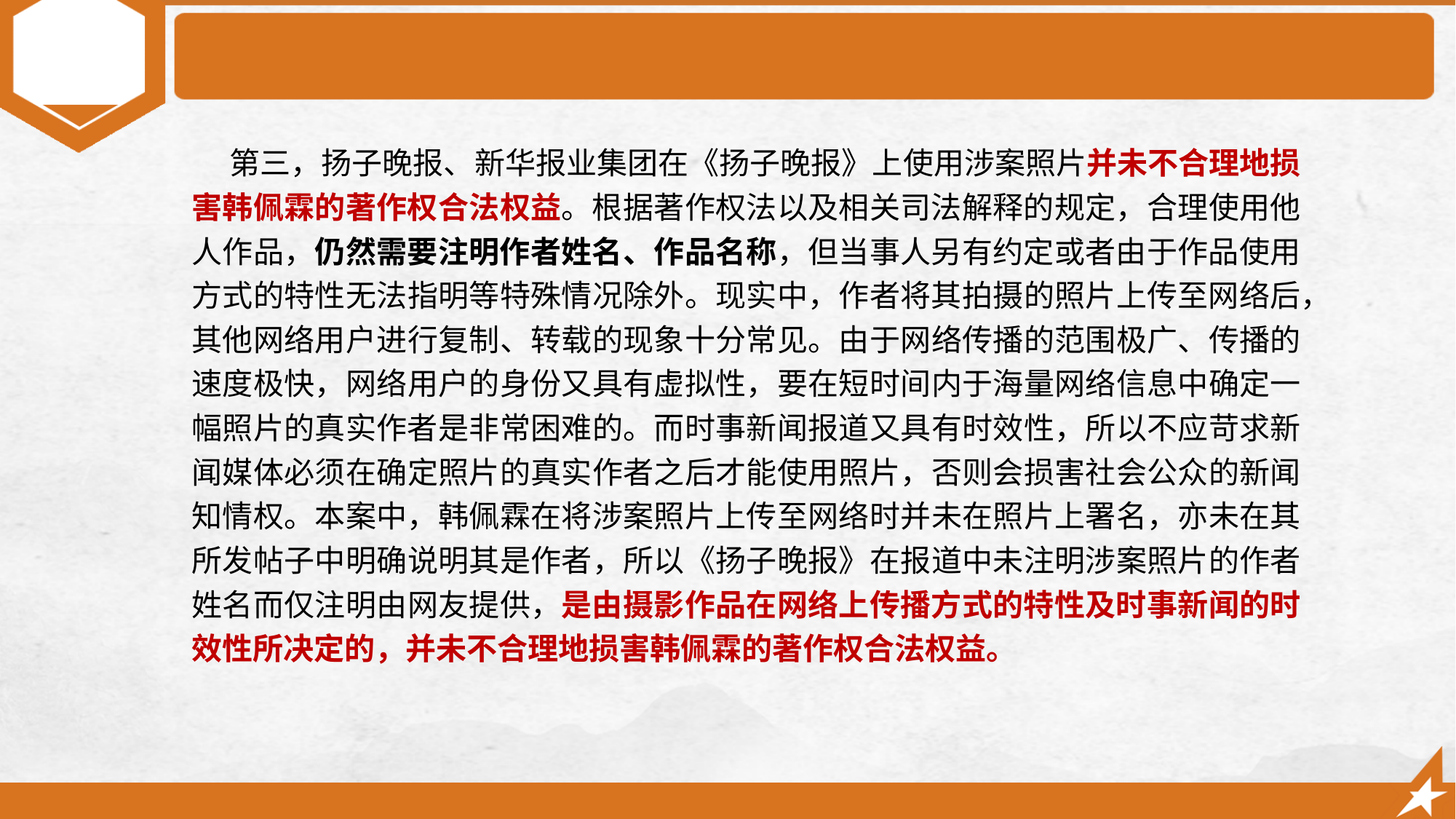

第三，扬子晚报、新华报业集团在《扬子晚报》上使用涉案照片并未不合理地损害韩佩霖的著作权合法权益。根据著作权法以及相关司法解释的规定，合理使用他人作品，仍然需要注明作者姓名、作品名称，但当事人另有约定或者由于作品使用方式的特性无法指明等特殊情况除外。现实中，作者将其拍摄的照片上传至网络后，其他网络用户进行复制、转载的现象十分常见。由于网络传播的范围极广、传播的速度极快，网络用户的身份又具有虚拟性，要在短时间内于海量网络信息中确定一幅照片的真实作者是非常困难的。而时事新闻报道又具有时效性，所以不应苛求新闻媒体必须在确定照片的真实作者之后才能使用照片，否则会损害社会公众的新闻知情权。本案中，韩佩霖在将涉案照片上传至网络时并未在照片上署名，亦未在其所发帖子中明确说明其是作者，所以《扬子晚报》在报道中未注明涉案照片的作者姓名而仅注明由网友提供，是由摄影作品在网络上传播方式的特性及时事新闻的时效性所决定的，并未不合理地损害韩佩霖的著作权合法权益。